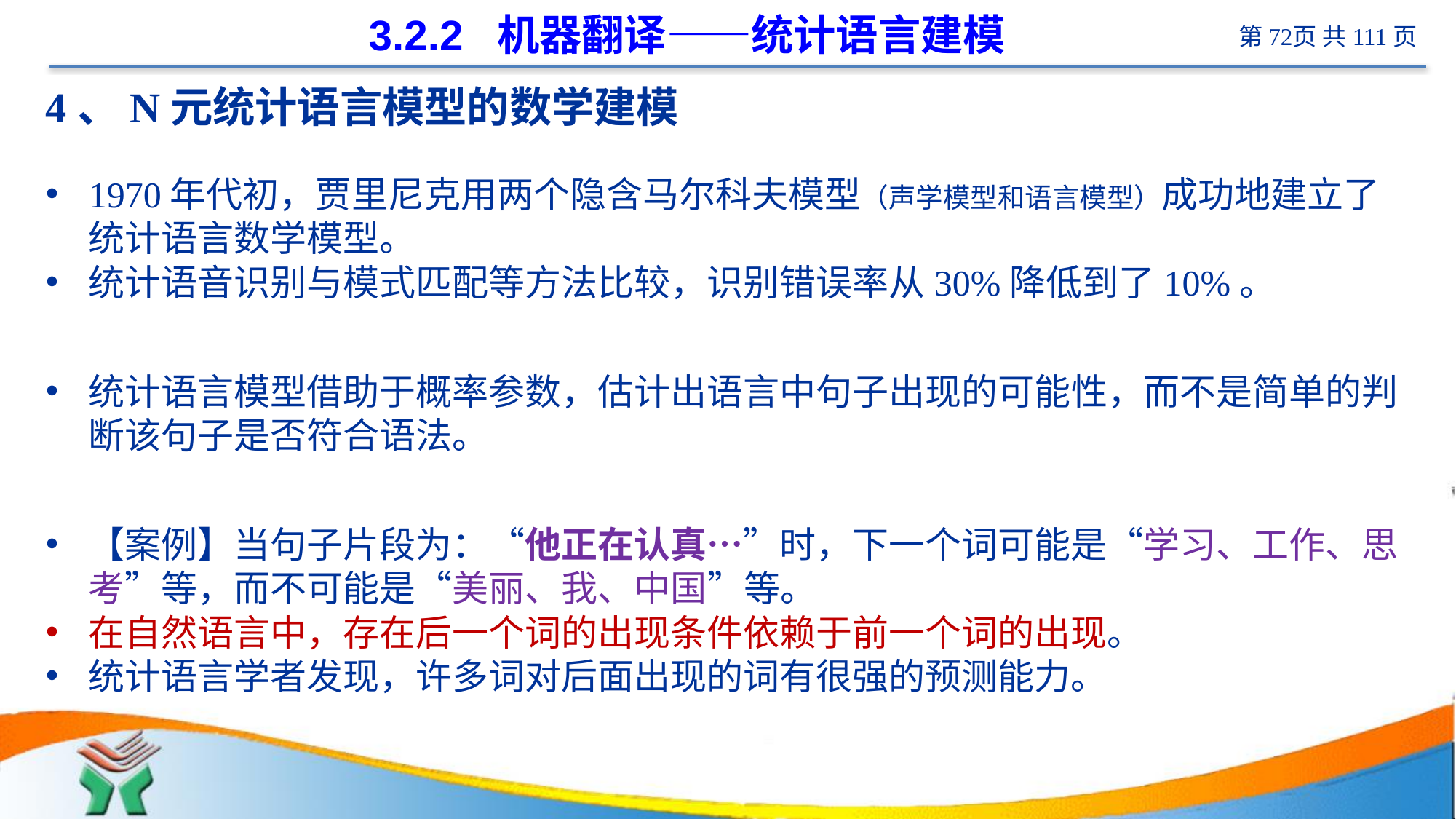

# 3.2.2  机器翻译——统计语言建模
4、N元统计语言模型的数学建模

1970年代初，贾里尼克用两个隐含马尔科夫模型（声学模型和语言模型）成功地建立了统计语言数学模型。
统计语音识别与模式匹配等方法比较，识别错误率从30%降低到了10%。

统计语言模型借助于概率参数，估计出语言中句子出现的可能性，而不是简单的判断该句子是否符合语法。

【案例】当句子片段为：“他正在认真…”时，下一个词可能是“学习、工作、思考”等，而不可能是“美丽、我、中国”等。
在自然语言中，存在后一个词的出现条件依赖于前一个词的出现。
统计语言学者发现，许多词对后面出现的词有很强的预测能力。